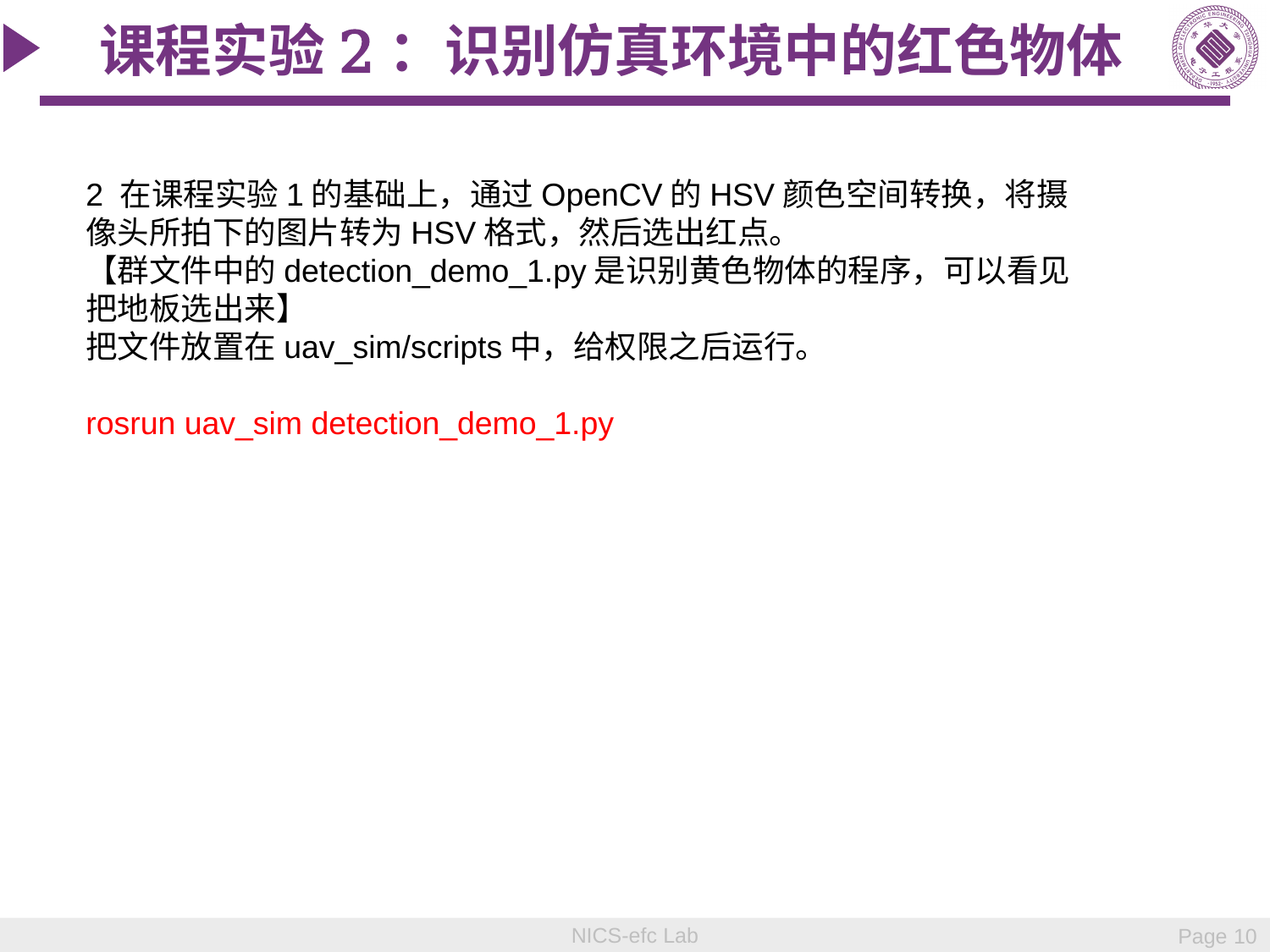

# 课程实验2：识别仿真环境中的红色物体
2 在课程实验1的基础上，通过OpenCV的HSV颜色空间转换，将摄像头所拍下的图片转为HSV格式，然后选出红点。
【群文件中的detection_demo_1.py是识别黄色物体的程序，可以看见把地板选出来】
把文件放置在uav_sim/scripts中，给权限之后运行。

rosrun uav_sim detection_demo_1.py
NICS-efc Lab

Page 10